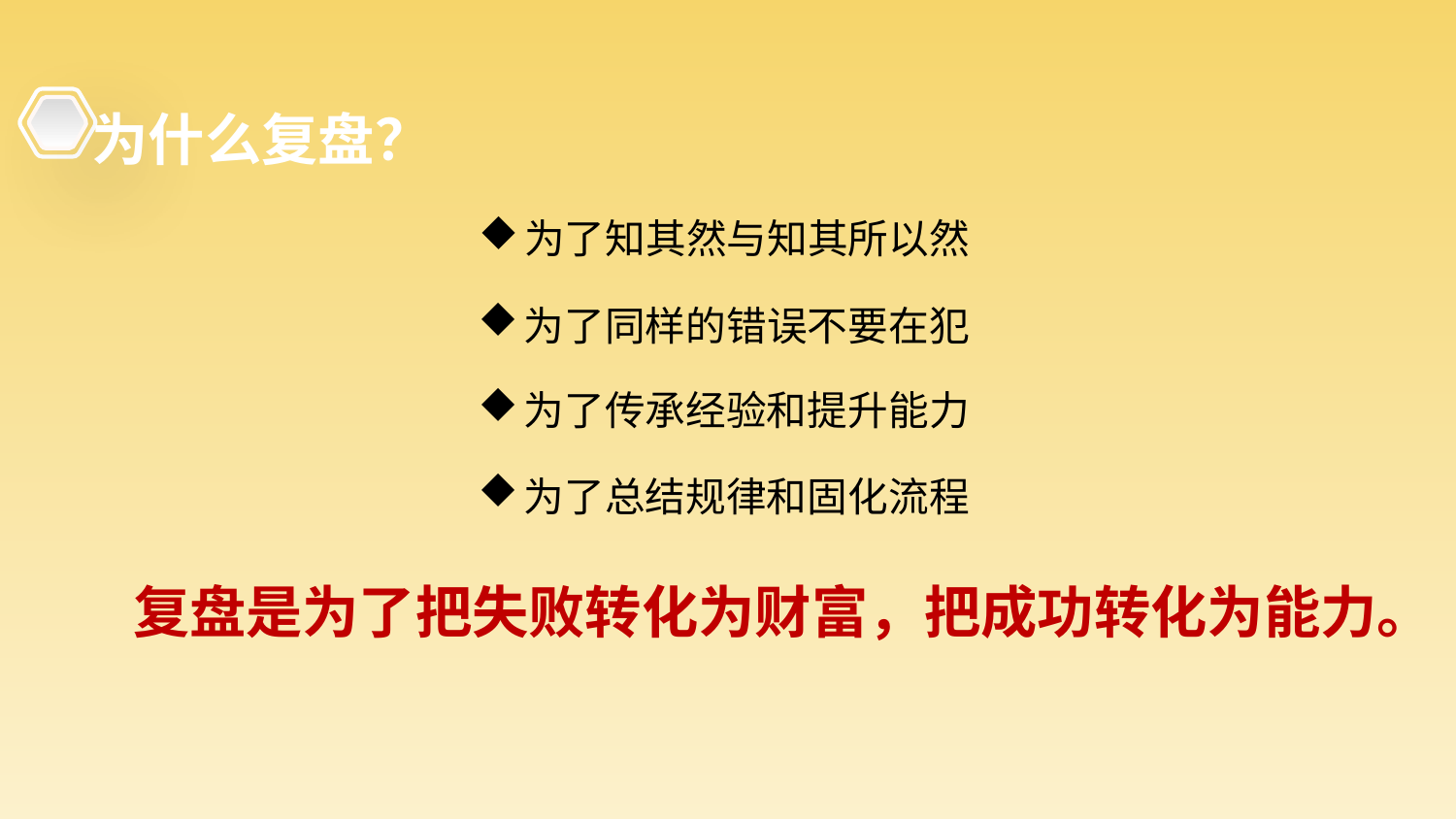

#
为什么复盘？
为了知其然与知其所以然

为了同样的错误不要在犯
为了传承经验和提升能力
为了总结规律和固化流程
复盘是为了把失败转化为财富，把成功转化为能力。